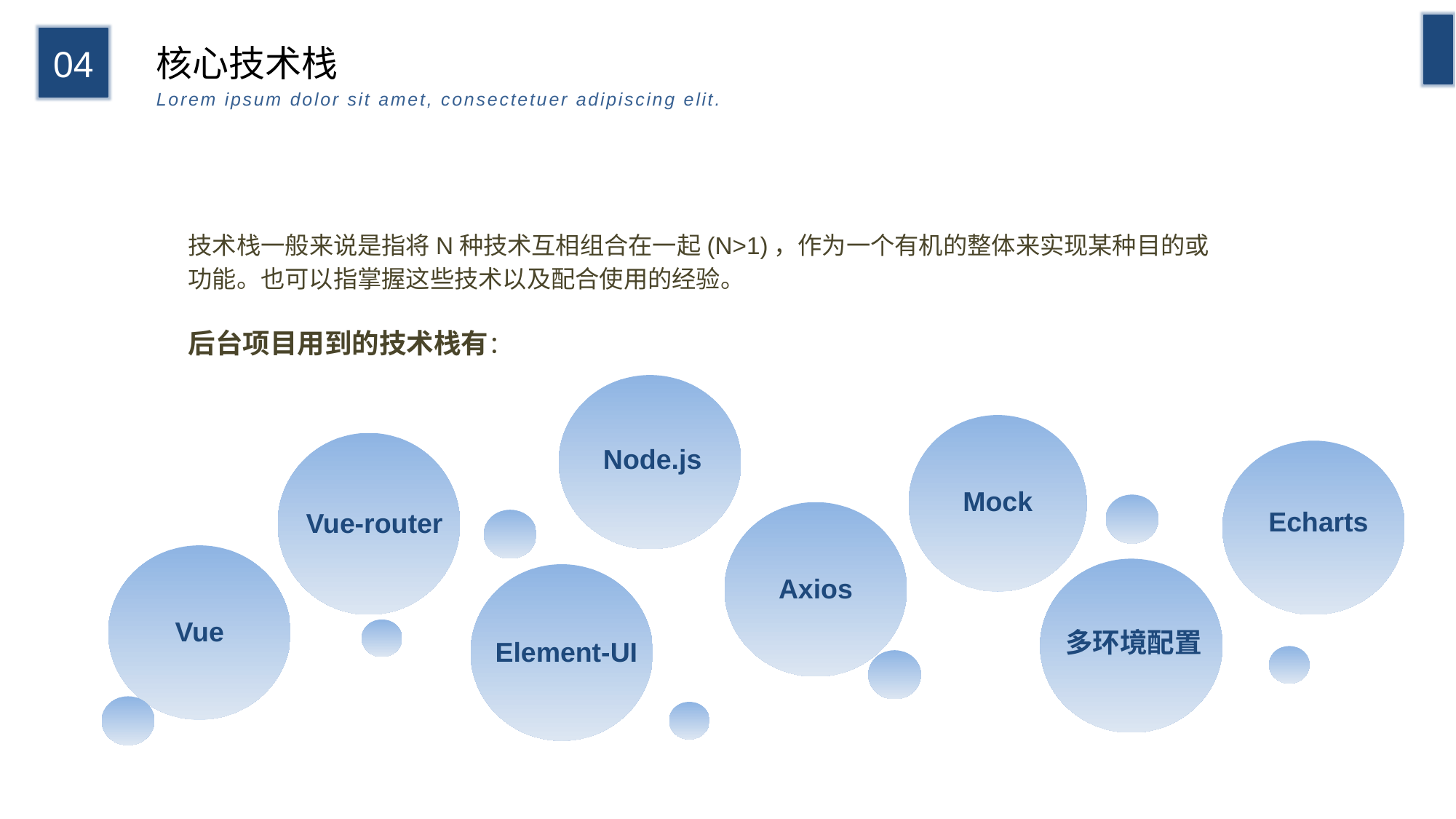

04
核心技术栈
Lorem ipsum dolor sit amet, consectetuer adipiscing elit.
技术栈一般来说是指将N种技术互相组合在一起(N>1)，作为一个有机的整体来实现某种目的或功能。也可以指掌握这些技术以及配合使用的经验。
后台项目用到的技术栈有：

Node.js

Vue-router

Echarts
Mock

Axios

Vue

多环境配置

Element-UI